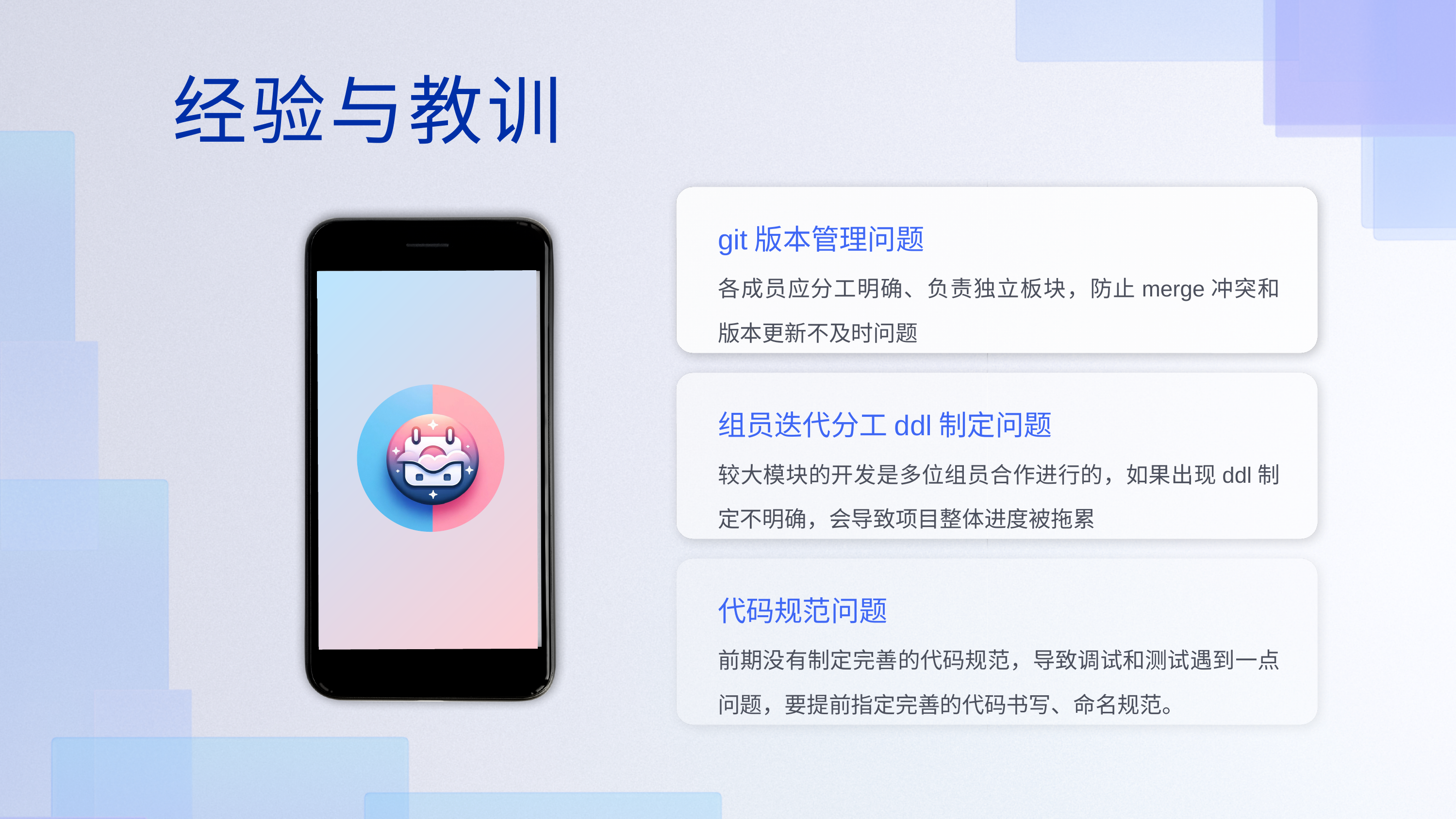

经验与教训

git版本管理问题
各成员应分工明确、负责独立板块，防止merge冲突和版本更新不及时问题

组员迭代分工ddl制定问题
较大模块的开发是多位组员合作进行的，如果出现ddl制定不明确，会导致项目整体进度被拖累

代码规范问题
前期没有制定完善的代码规范，导致调试和测试遇到一点问题，要提前指定完善的代码书写、命名规范。